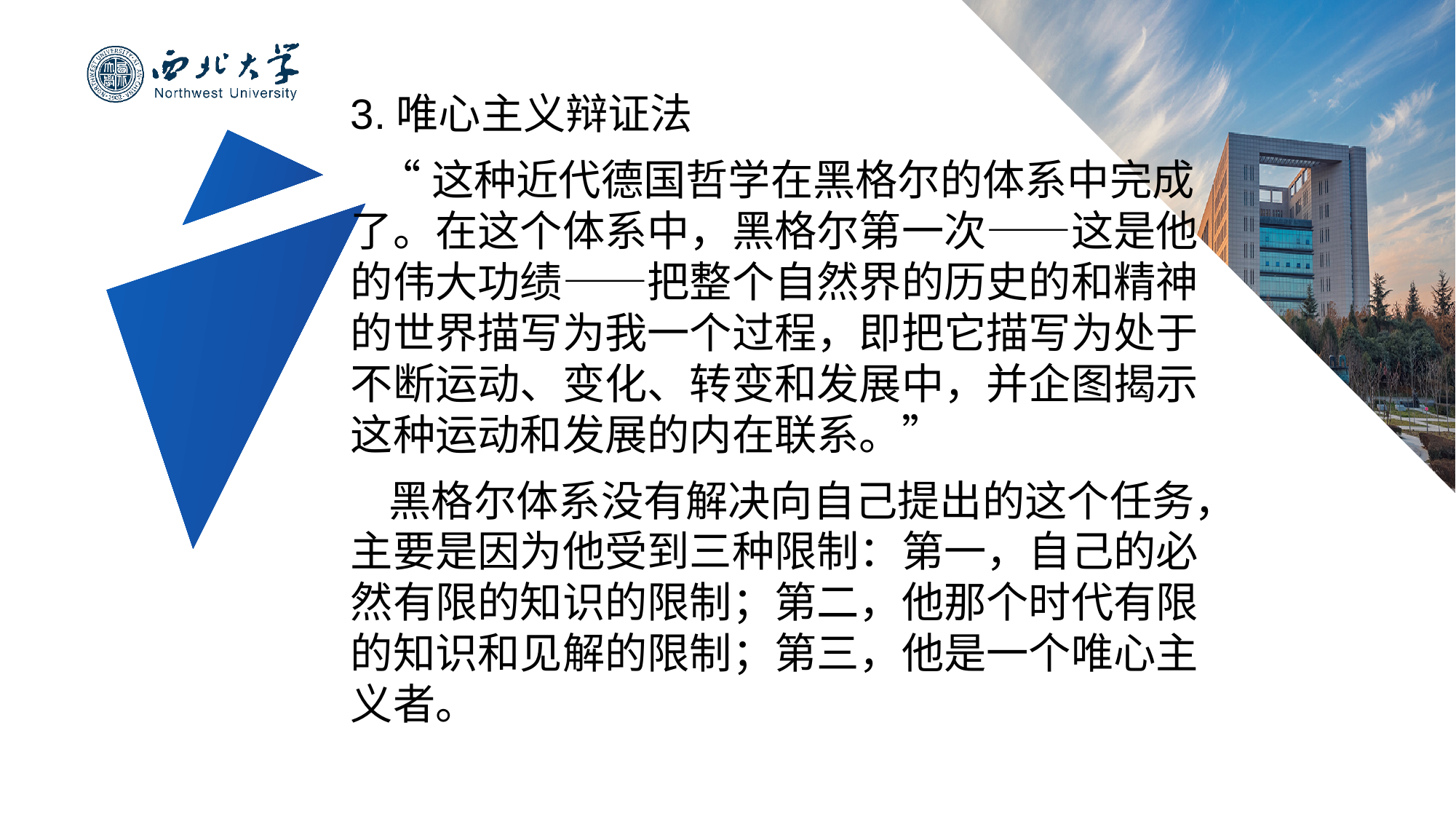

3.唯心主义辩证法
   “这种近代德国哲学在黑格尔的体系中完成了。在这个体系中，黑格尔第一次——这是他的伟大功绩——把整个自然界的历史的和精神的世界描写为我一个过程，即把它描写为处于不断运动、变化、转变和发展中，并企图揭示这种运动和发展的内在联系。”
   黑格尔体系没有解决向自己提出的这个任务，主要是因为他受到三种限制：第一，自己的必然有限的知识的限制；第二，他那个时代有限的知识和见解的限制；第三，他是一个唯心主义者。